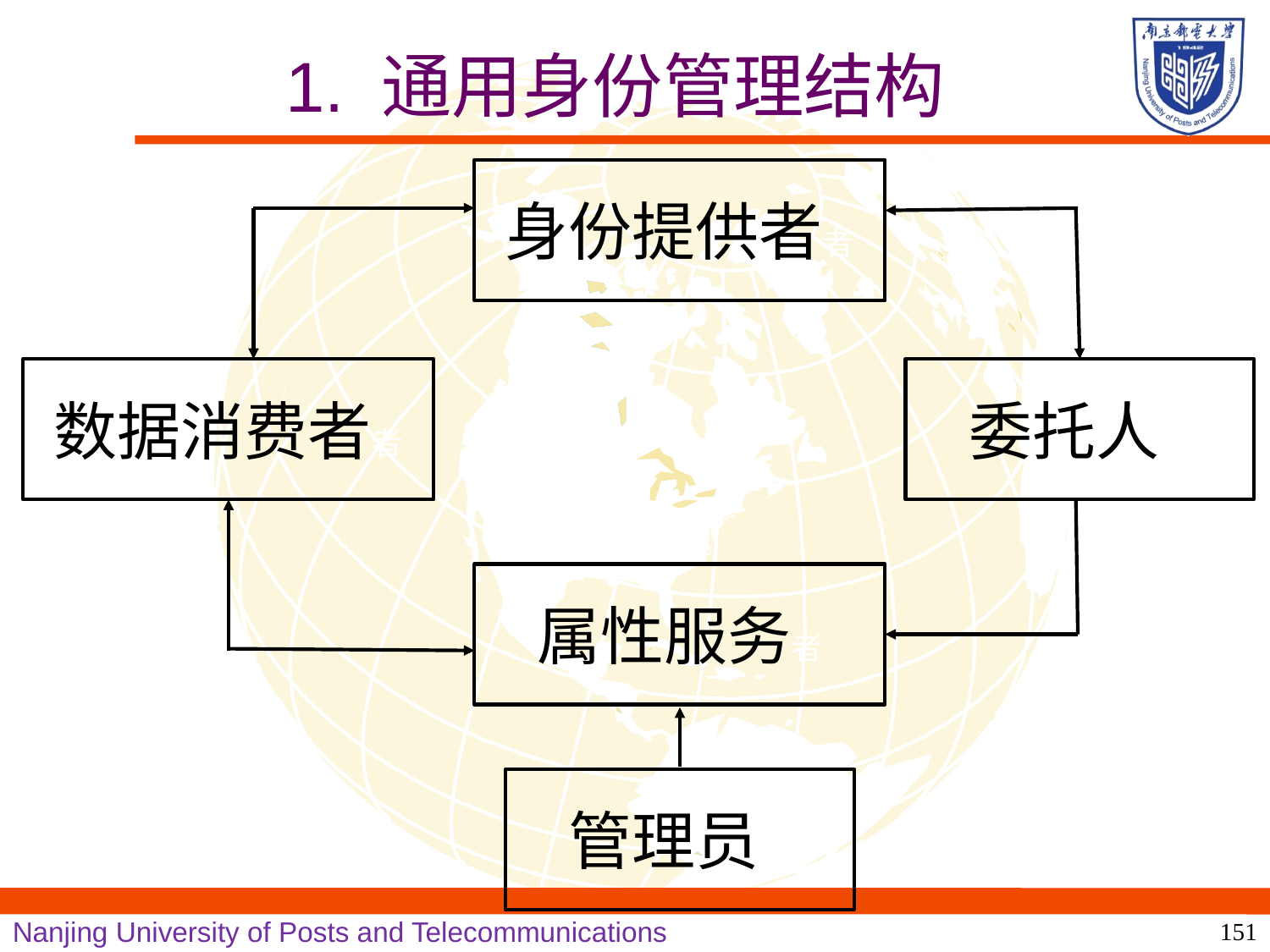

# 1. 通用身份管理结构
身份提供者者
数据消费者者
委托人者
属性服务者
管理员者
151